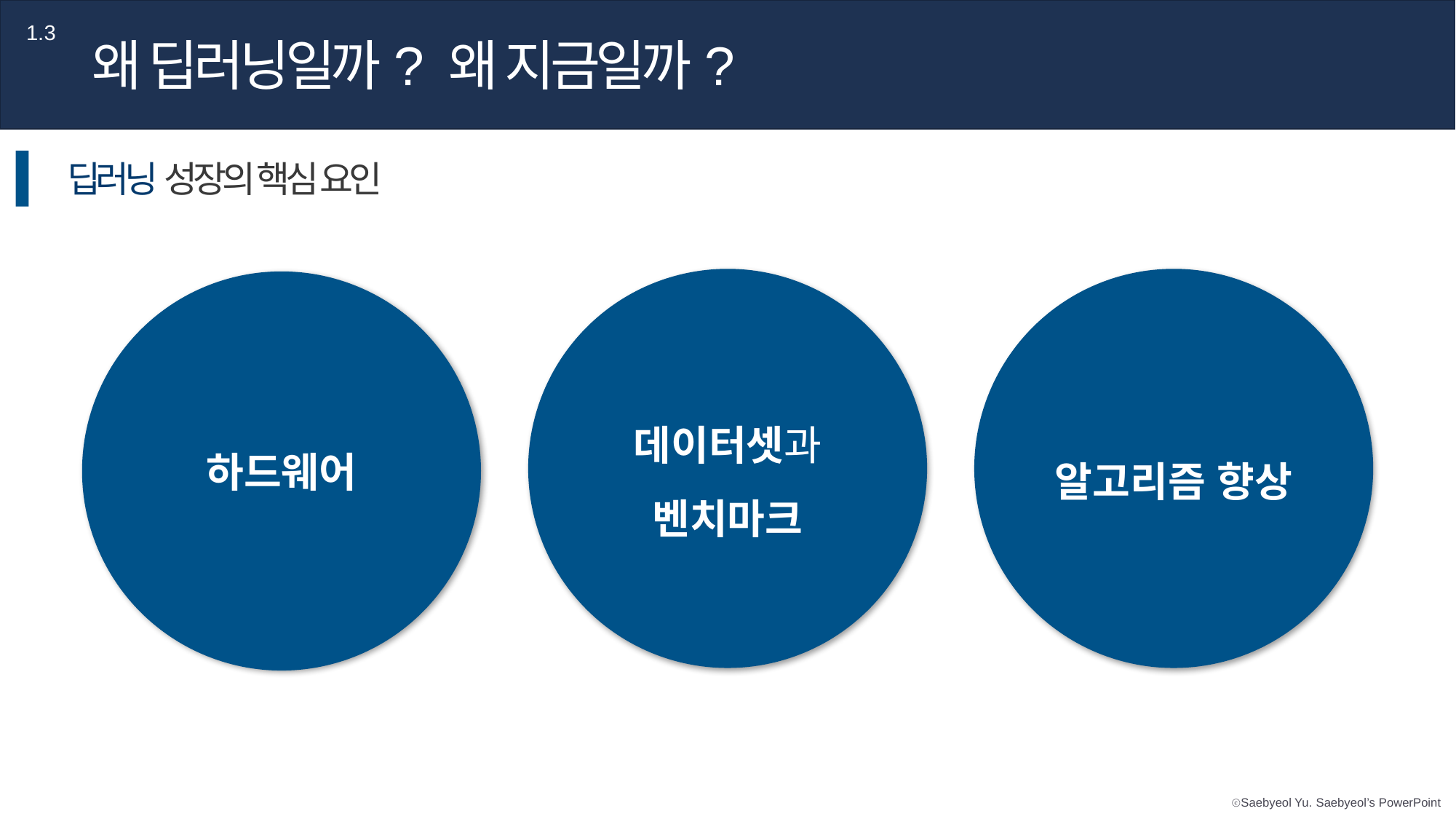

제목을 입력하세요
Part 1,
1.3
왜 딥러닝일까? 왜 지금일까?
Lorem Ipsum is simply dummy text of the printing and typesetting industry

딥러닝 성장의 핵심 요인
데이터셋과
벤치마크
알고리즘 향상
하드웨어